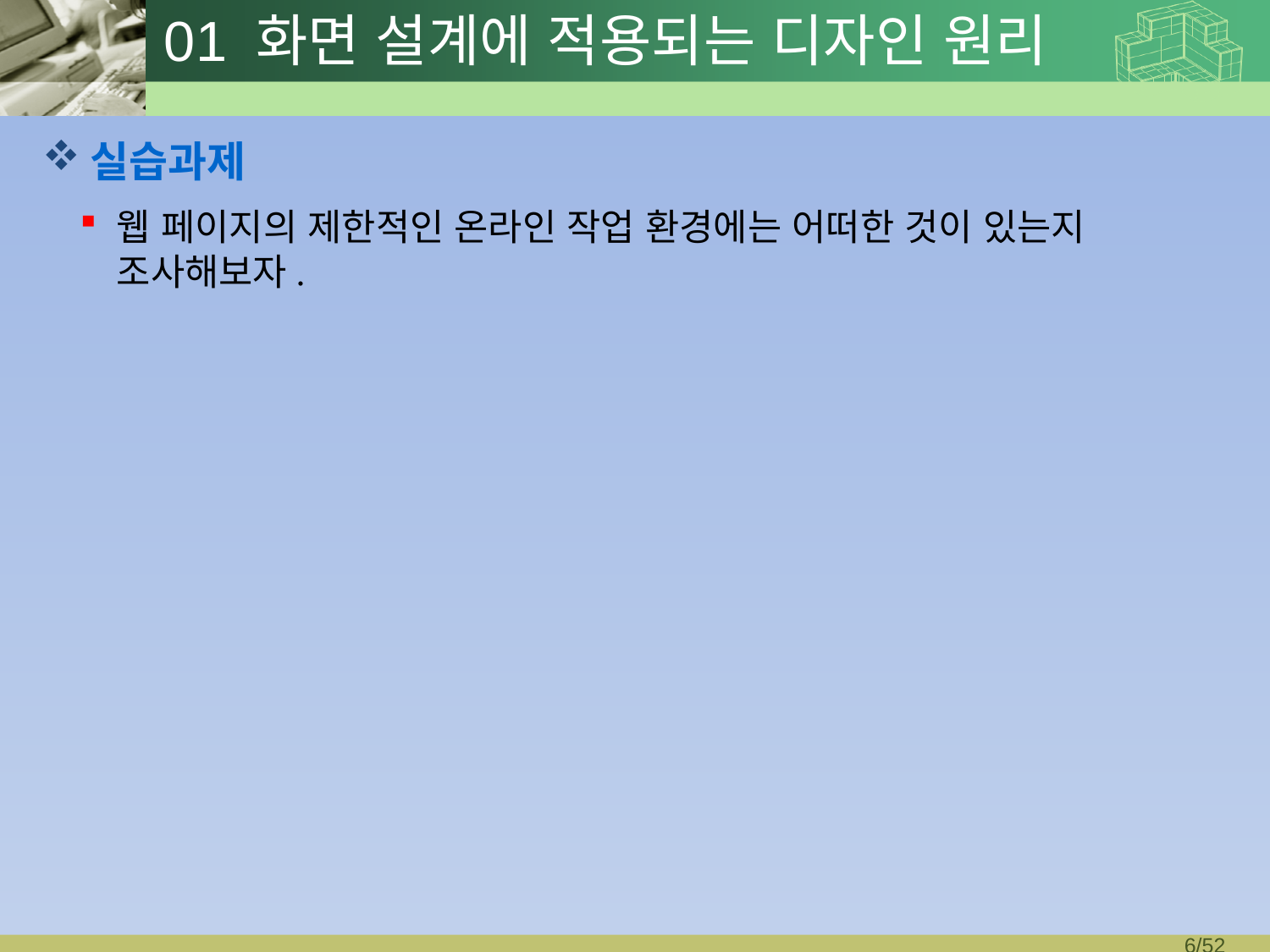

# 01 화면 설계에 적용되는 디자인 원리
실습과제
웹 페이지의 제한적인 온라인 작업 환경에는 어떠한 것이 있는지 조사해보자.